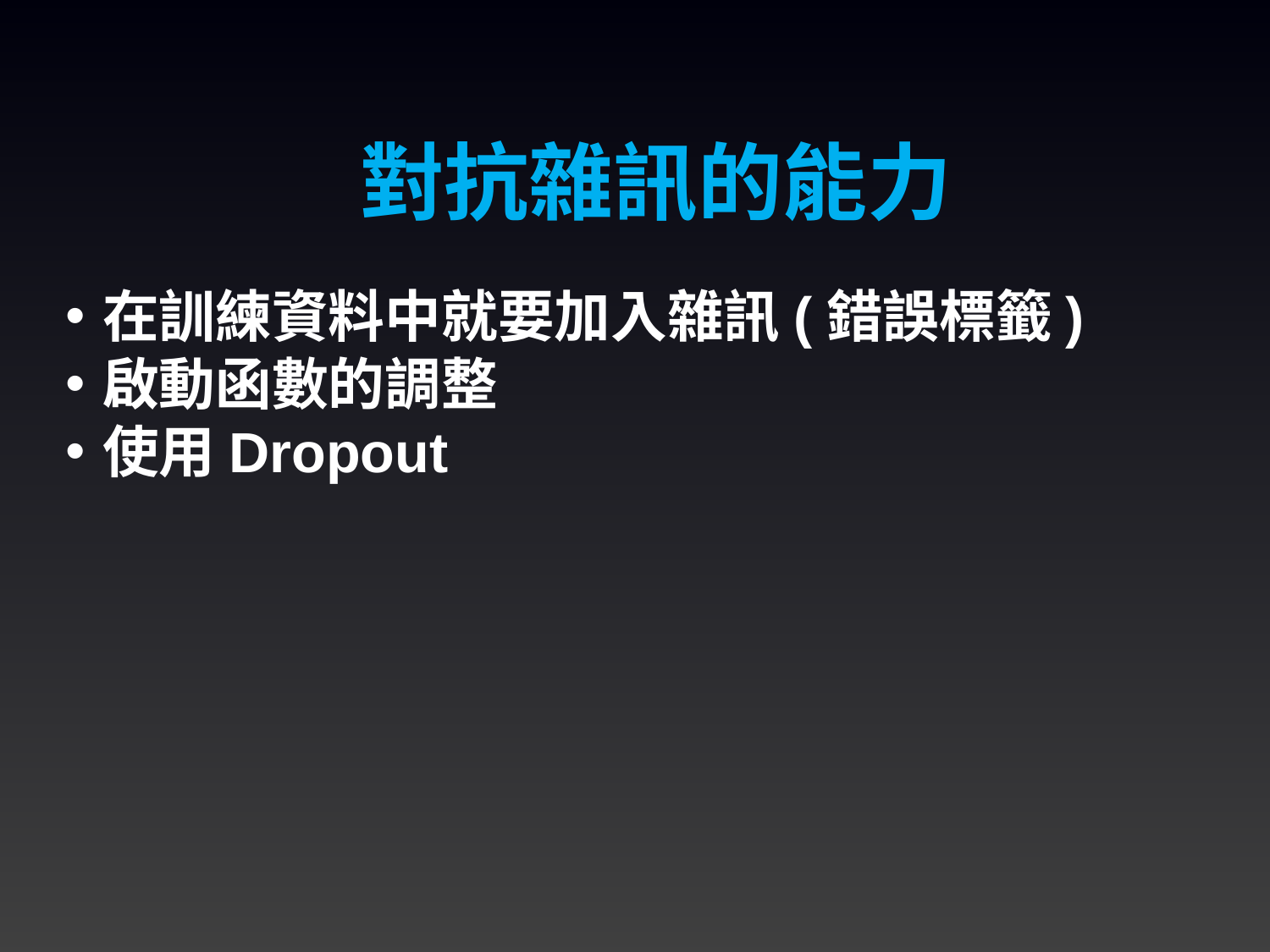

對抗雜訊的能力
在訓練資料中就要加入雜訊(錯誤標籤)
啟動函數的調整
使用Dropout